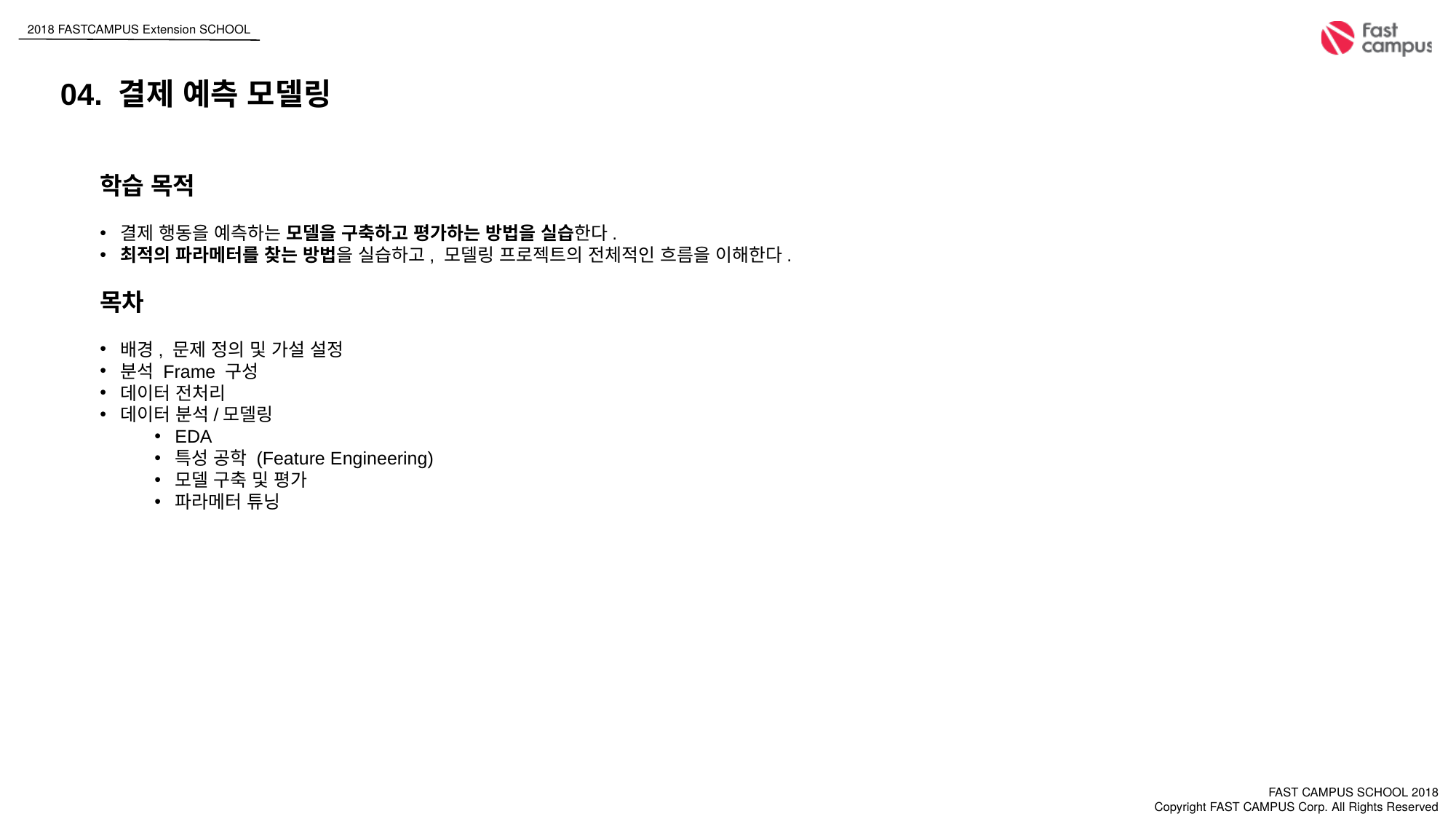

04. 결제 예측 모델링
학습 목적

결제 행동을 예측하는 모델을 구축하고 평가하는 방법을 실습한다.
최적의 파라메터를 찾는 방법을 실습하고, 모델링 프로젝트의 전체적인 흐름을 이해한다.

목차

배경, 문제 정의 및 가설 설정
분석 Frame 구성
데이터 전처리
데이터 분석/모델링
EDA
특성 공학 (Feature Engineering)
모델 구축 및 평가
파라메터 튜닝